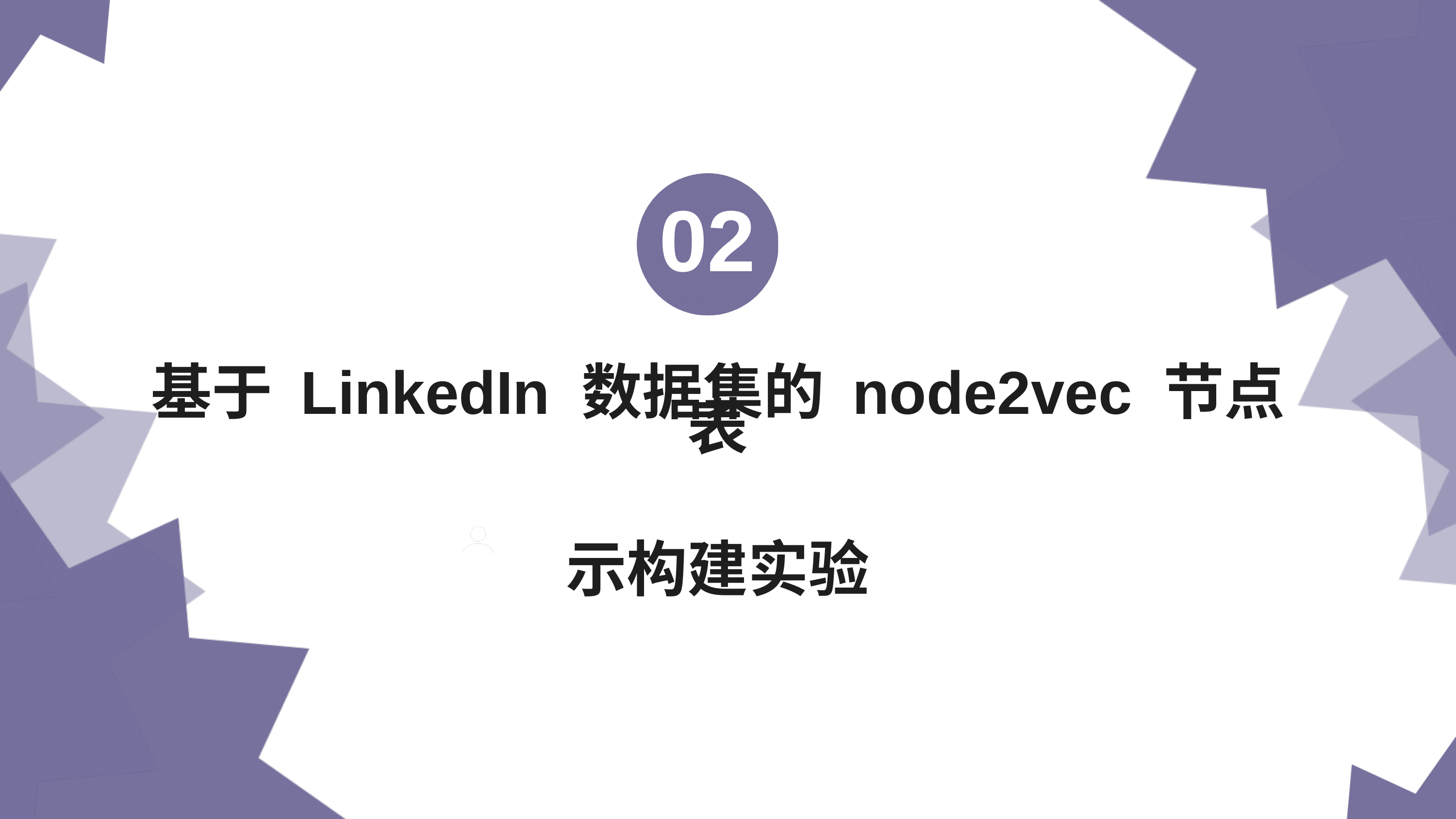

02

基于 LinkedIn 数据集的 node2vec 节点表

示构建实验